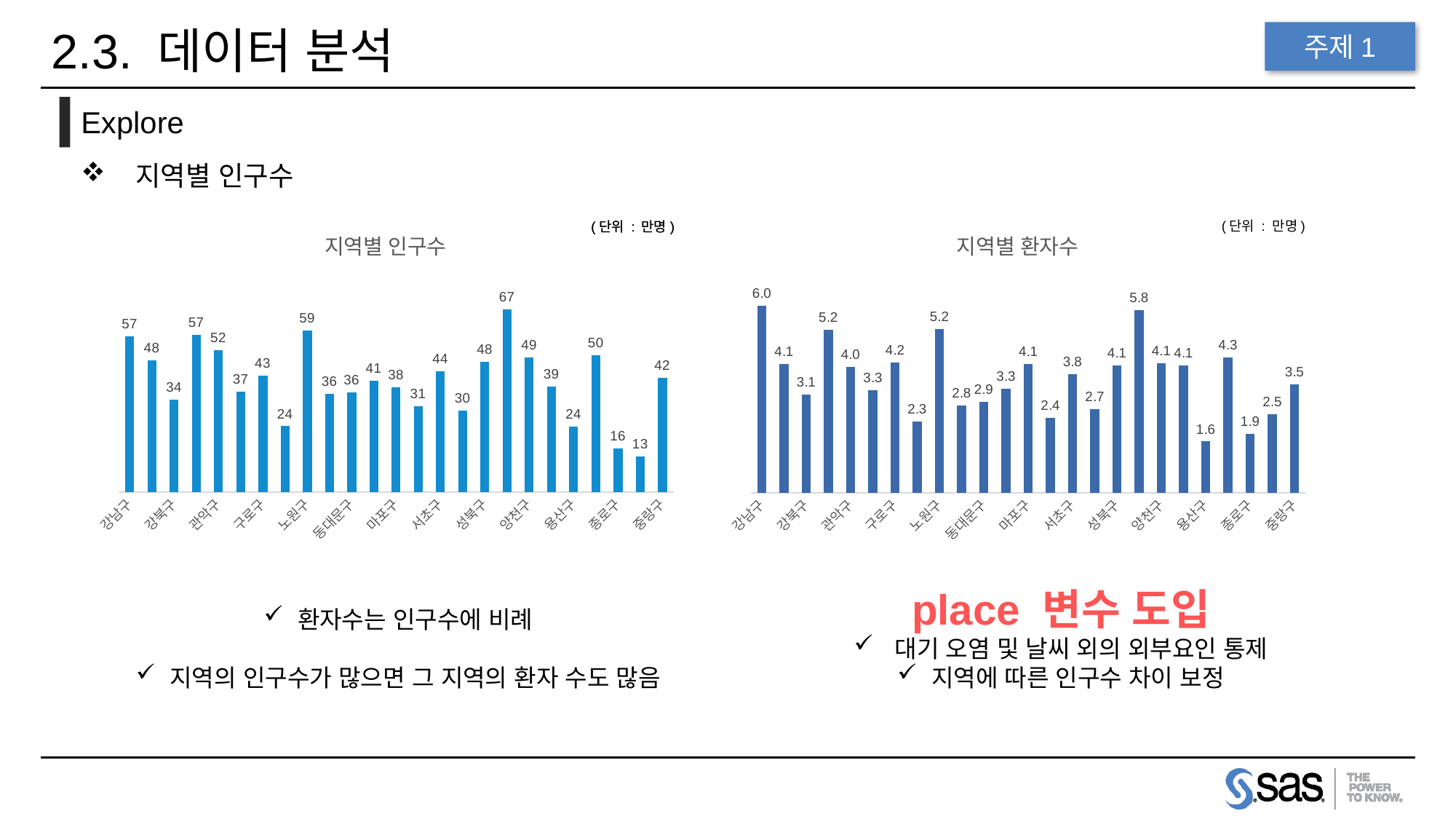

# 2.3. 데이터 분석
주제1

Explore
지역별 인구수

### Chart: 지역별 인구수

| Category | 총 인구수 |
|---|---|
| 강남구 | 56.86366666666663 |
| 강동구 | 48.2627 |
| 강북구 | 33.8963 |
| 강서구 | 57.3887 |
| 관악구 | 51.8081 |
| 광진구 | 36.78646666666664 |
| 구로구 | 42.6105 |
| 금천구 | 24.0923666666667 |
| 노원구 | 59.0073333333333 |
| 도봉구 | 35.8187 |
| 동대문구 | 36.3739333333333 |
| 동작구 | 40.7925333333333 |
| 마포구 | 38.39796666666664 |
| 서대문구 | 31.3199666666667 |
| 서초구 | 44.21616666666664 |
| 성동구 | 29.83423333333328 |
| 성북구 | 47.50506666666664 |
| 송파구 | 66.8756 |
| 양천구 | 49.1553333333333 |
| 영등포구 | 38.67436666666664 |
| 용산구 | 23.9641 |
| 은평구 | 50.1261333333333 |
| 종로구 | 16.0756666666667 |
| 중구 | 13.063 |
| 중랑구 | 41.83096666666664 |

### Chart: 지역별 환자수

| Category | 환자수 |
|---|---|
| 강남구 | 5.9745 |
| 강동구 | 4.10036666666667 |
| 강북구 | 3.1341 |
| 강서구 | 5.20786666666667 |
| 관악구 | 4.021 |
| 광진구 | 3.27976666666667 |
| 구로구 | 4.15503333333333 |
| 금천구 | 2.26926666666667 |
| 노원구 | 5.227399999999998 |
| 도봉구 | 2.79136666666667 |
| 동대문구 | 2.8971 |
| 동작구 | 3.31276666666667 |
| 마포구 | 4.112099999999996 |
| 서대문구 | 2.39606666666667 |
| 서초구 | 3.78896666666667 |
| 성동구 | 2.6813 |
| 성북구 | 4.062466666666666 |
| 송파구 | 5.8308 |
| 양천구 | 4.13986666666667 |
| 영등포구 | 4.06203333333333 |
| 용산구 | 1.6377 |
| 은평구 | 4.318766666666669 |
| 종로구 | 1.8797 |
| 중구 | 2.496399999999999 |
| 중랑구 | 3.4557 |
(단위 : 만명)
place 변수 도입
대기 오염 및 날씨 외의 외부요인 통제
지역에 따른 인구수 차이 보정
환자수는 인구수에 비례

지역의 인구수가 많으면 그 지역의 환자 수도 많음